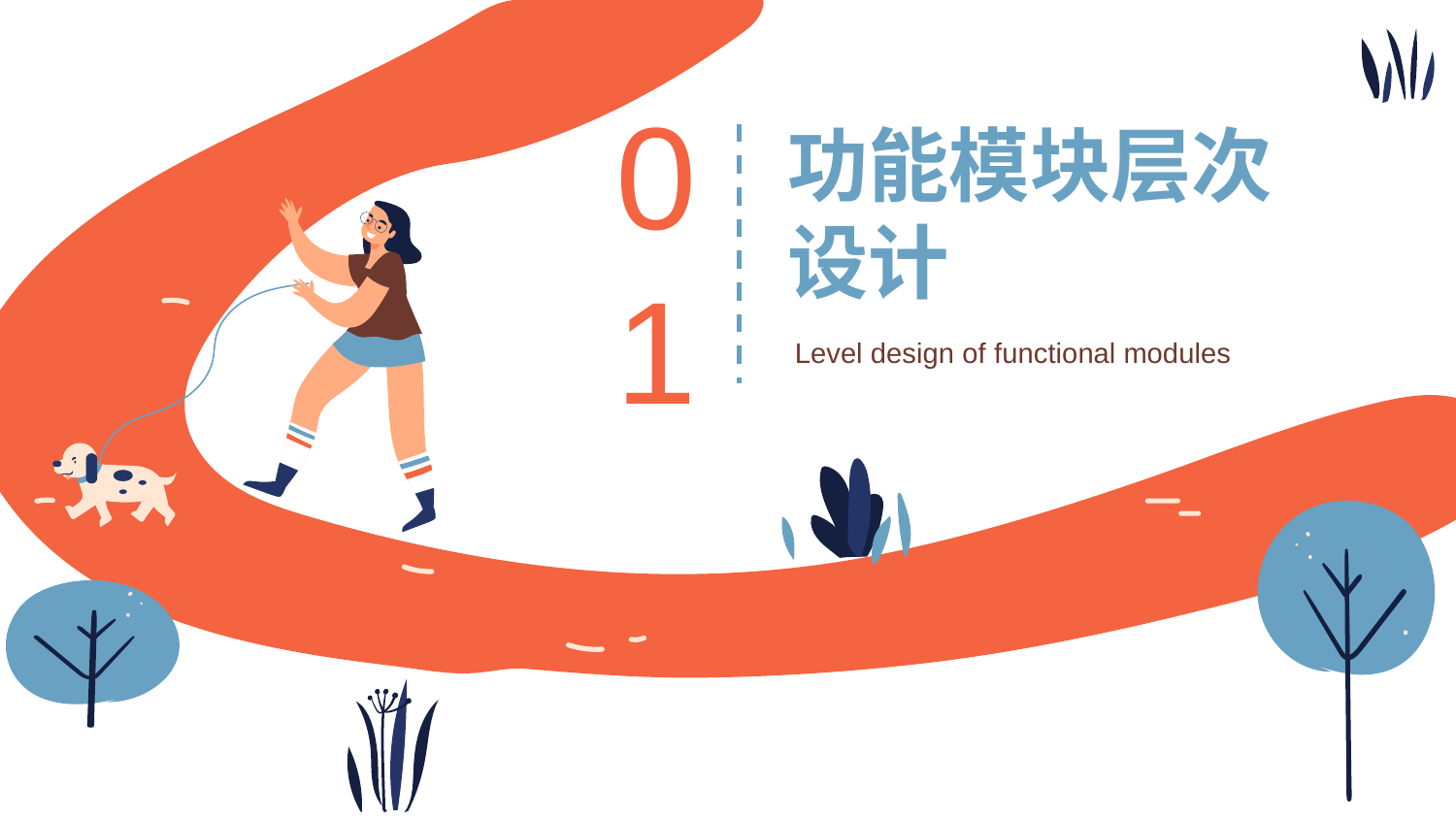

# 功能模块层次设计

01
Level design of functional modules